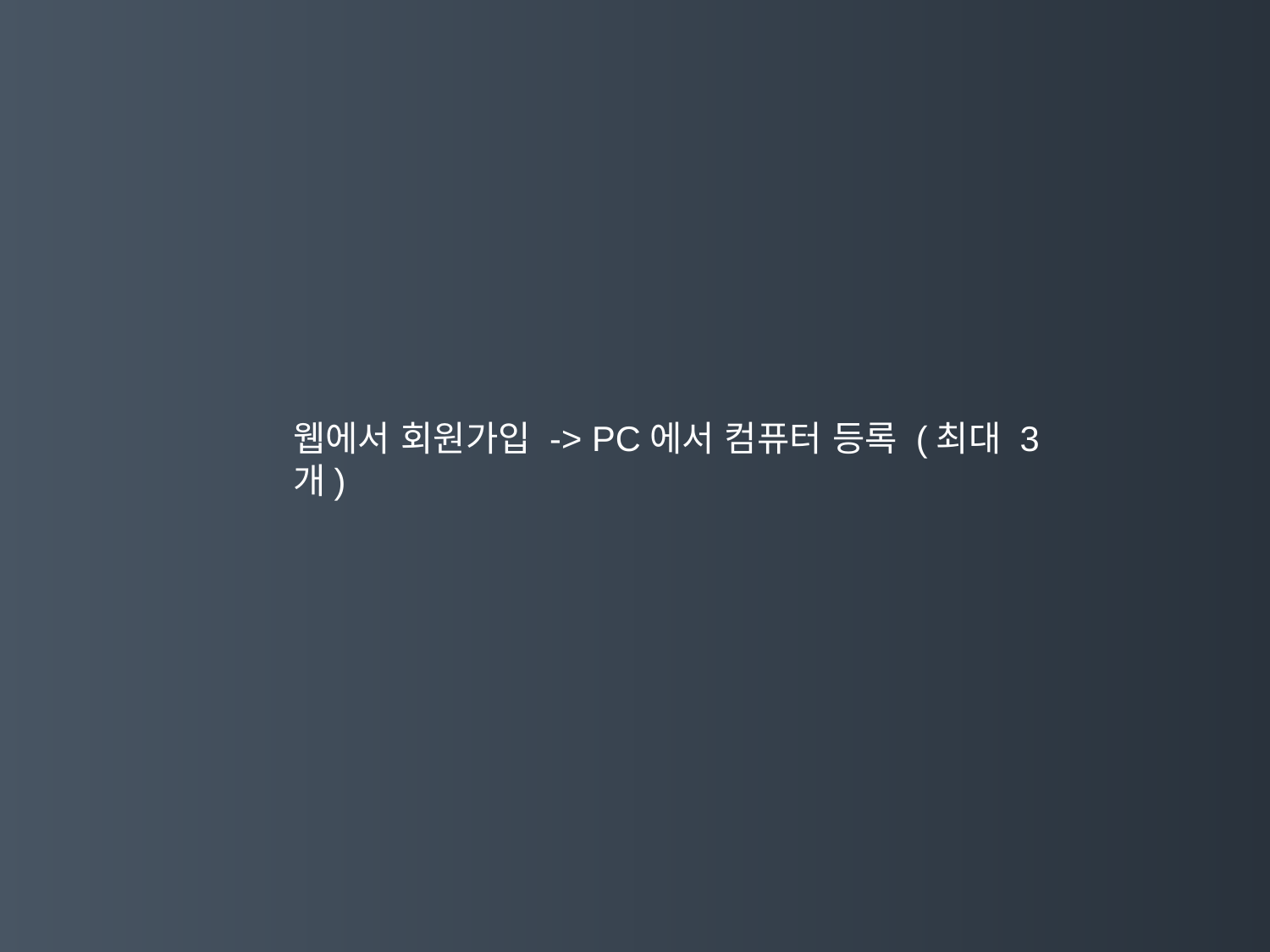

웹에서 회원가입 -> PC에서 컴퓨터 등록 (최대 3개)